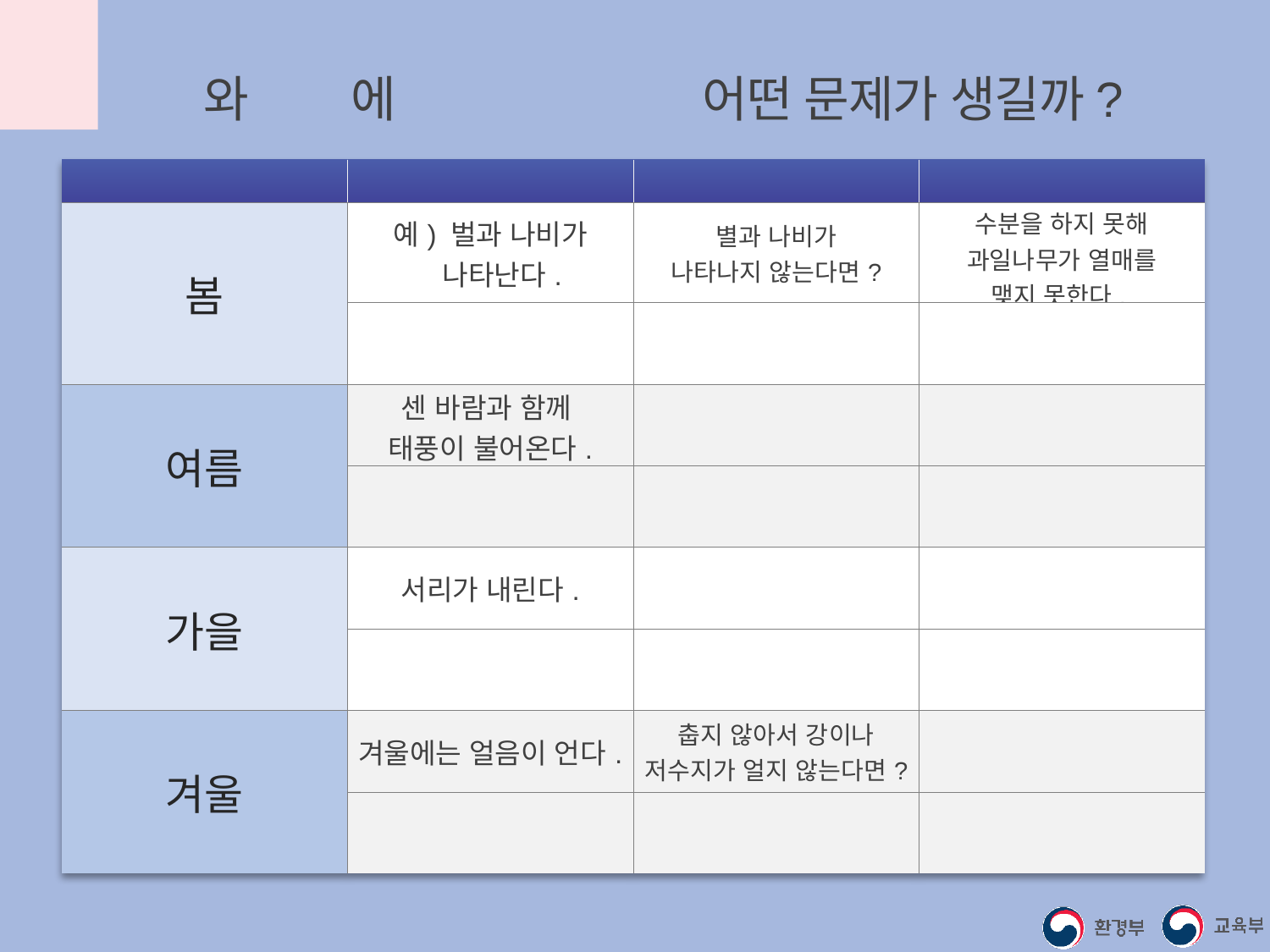

날씨와 계절에 변화가 생기면 어떤 문제가 생길까?
|  | 특징 | 변화 | 문제 |
| --- | --- | --- | --- |
| 봄 | 예) 벌과 나비가 나타난다. | 별과 나비가 나타나지 않는다면? | 수분을 하지 못해 과일나무가 열매를 맺지 못한다. |
|  |  |  |  |
| 여름 | 센 바람과 함께 태풍이 불어온다. |  |  |
|  |  |  |  |
| 가을 | 서리가 내린다. |  |  |
|  |  |  |  |
| 겨울 | 겨울에는 얼음이 언다. | 춥지 않아서 강이나 저수지가 얼지 않는다면? |  |
|  |  |  |  |